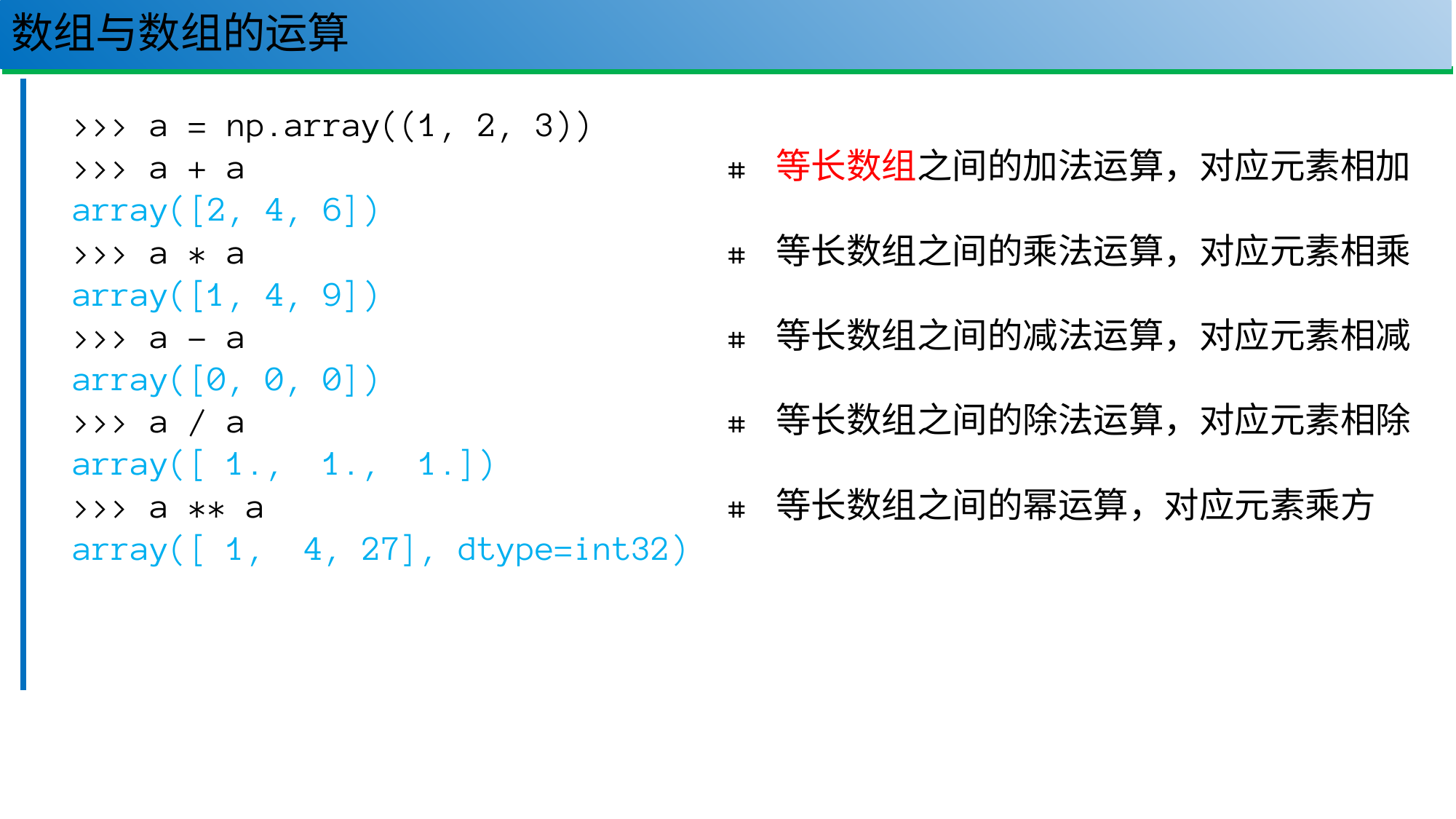

# 数组与数组的运算
89
>>> a = np.array((1, 2, 3))
>>> a + a                         # 等长数组之间的加法运算，对应元素相加
array([2, 4, 6])
>>> a * a                         # 等长数组之间的乘法运算，对应元素相乘
array([1, 4, 9])
>>> a - a                         # 等长数组之间的减法运算，对应元素相减
array([0, 0, 0])
>>> a / a                         # 等长数组之间的除法运算，对应元素相除
array([ 1.,  1.,  1.])
>>> a ** a                        # 等长数组之间的幂运算，对应元素乘方
array([ 1,  4, 27], dtype=int32)